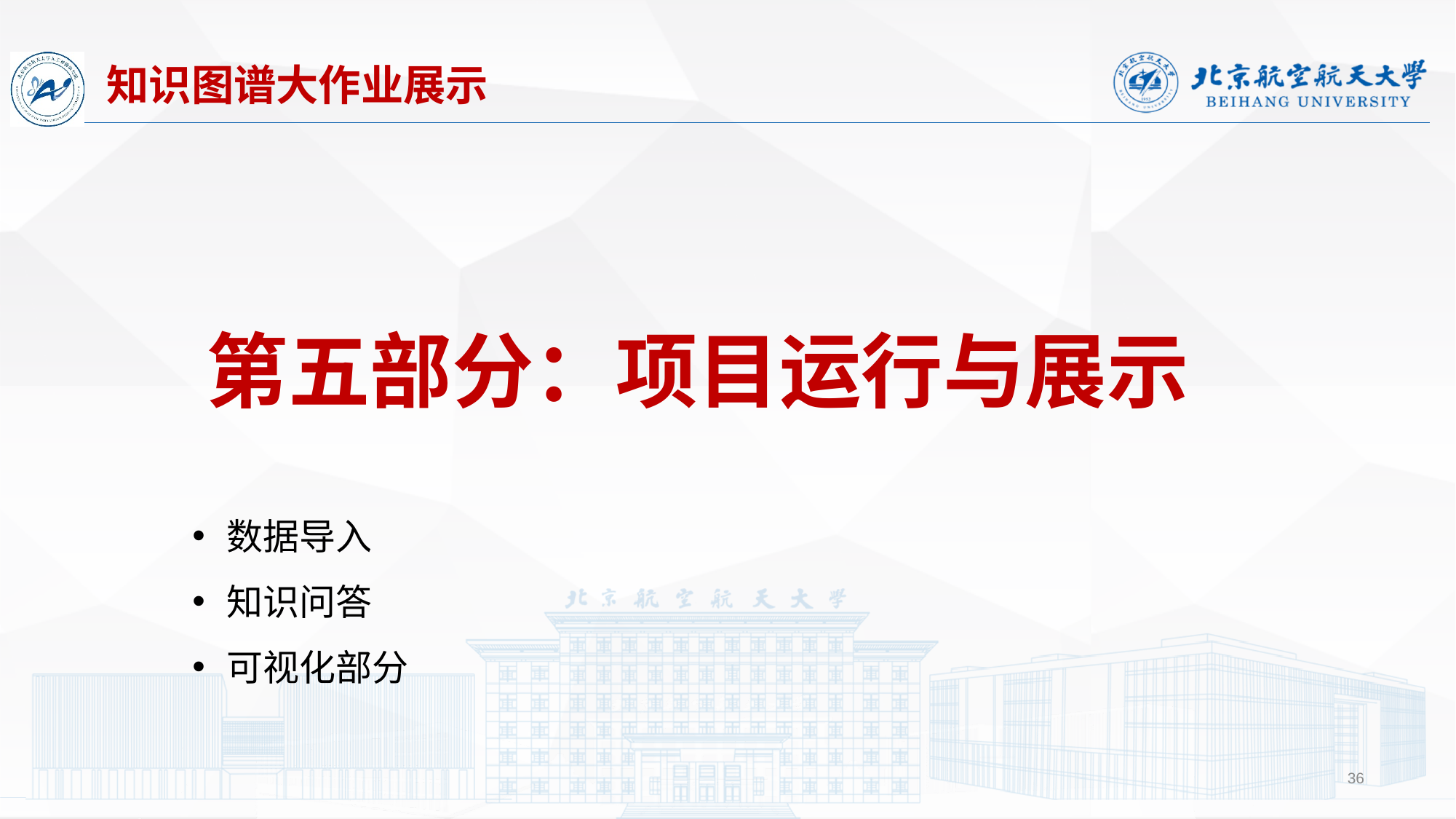

知识图谱大作业展示
第五部分：项目运行与展示
数据导入
知识问答
可视化部分
36